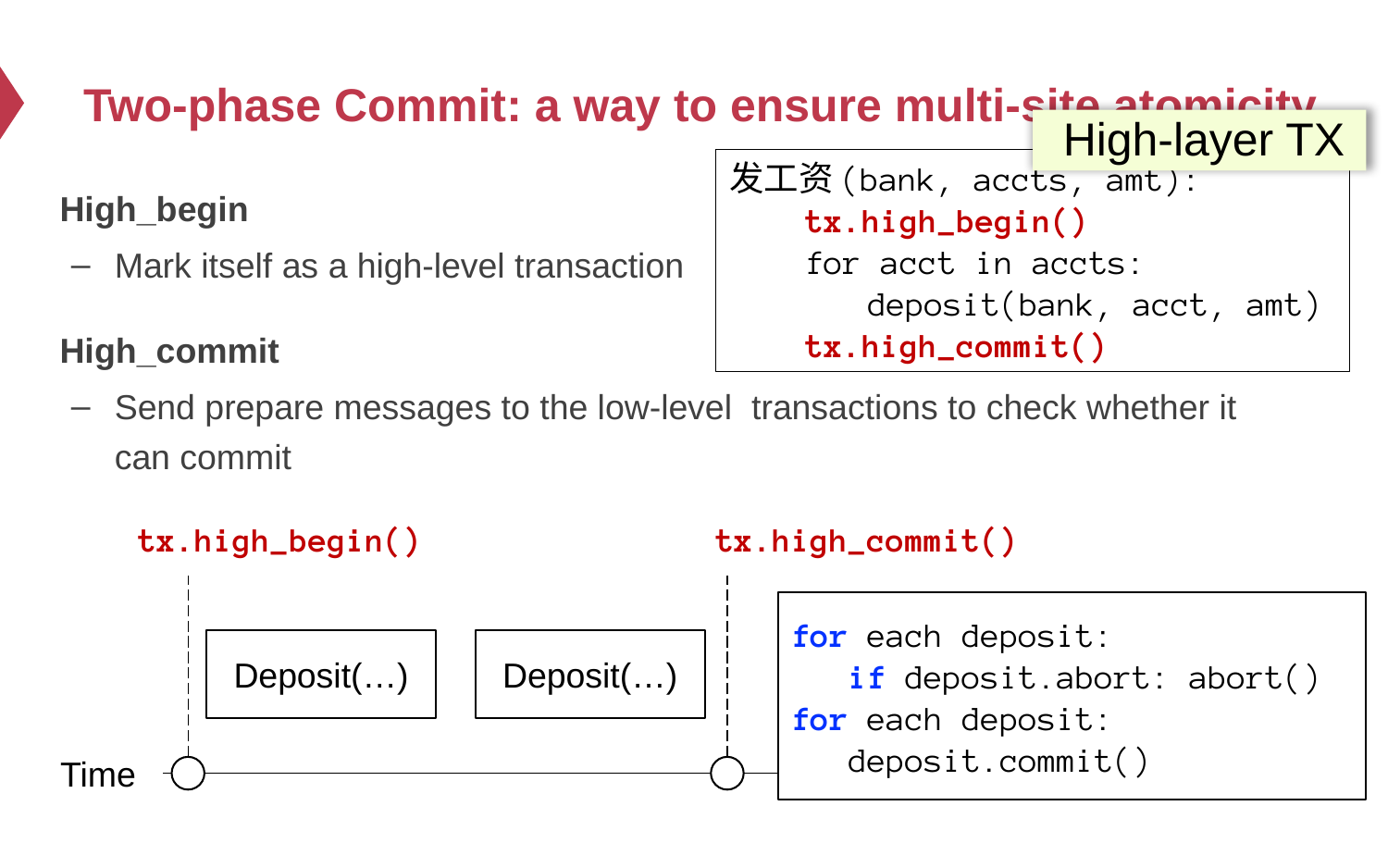

# Two-phase Commit: a way to ensure multi-site atomicity
High-layer TX
发工资(bank, accts, amt):
    tx.high_begin()
    for acct in accts:
	deposit(bank, acct, amt)
    tx.high_commit()
High_begin
Mark itself as a high-level transaction
High_commit
Send prepare messages to the low-level  transactions to check whether it can commit

 tx.high_begin()
 tx.high_commit()
for each deposit:
   if deposit.abort: abort()
for each deposit:
   deposit.commit()
Deposit(…)
Deposit(…)
Time